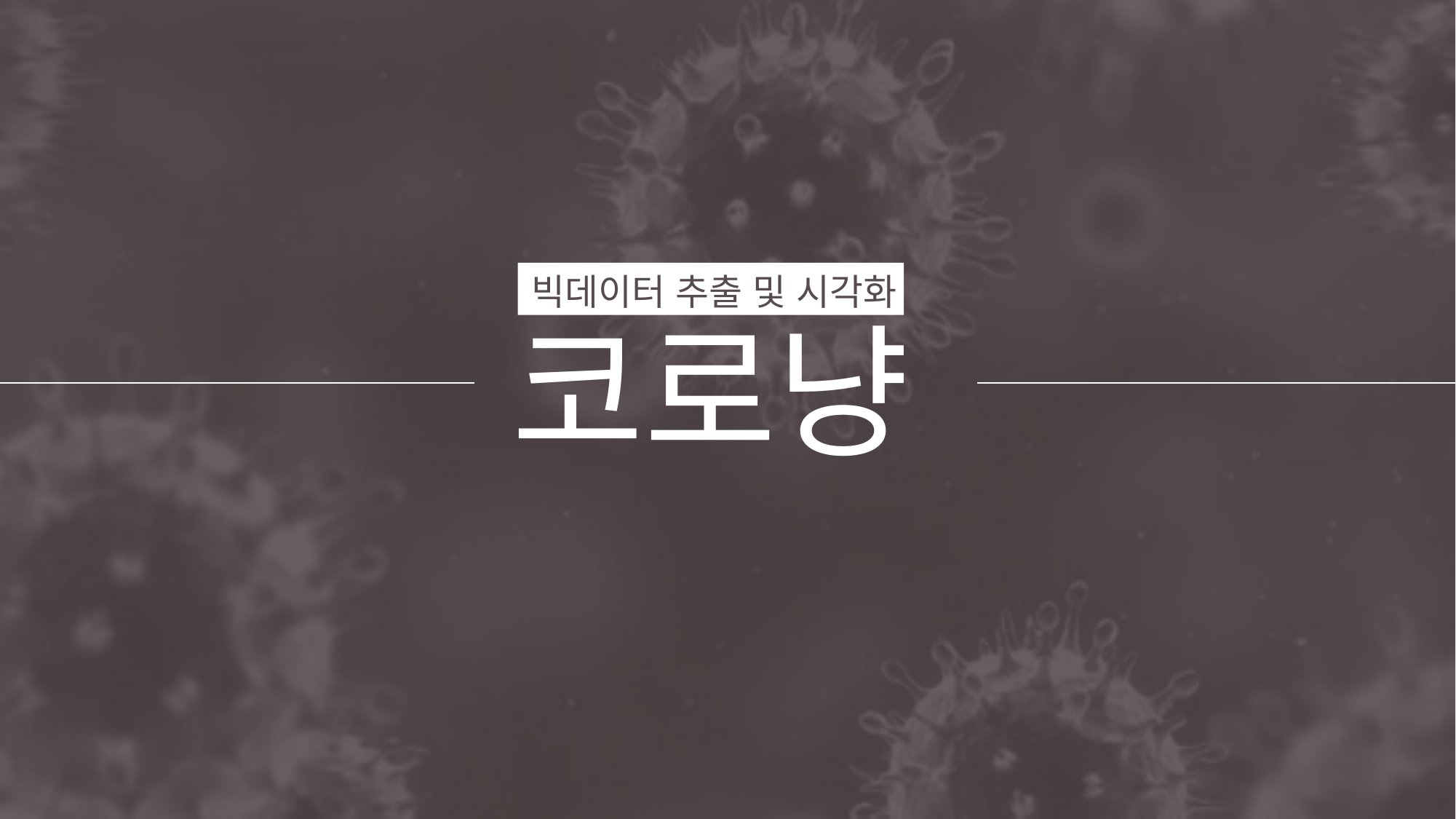

빅데이터 추출 및 시각화
코로냥
20.03.19. ~ 20.04.01.
유인호 , 강석화 , 김승현, 곽미선 , 곽철웅 , 유민재